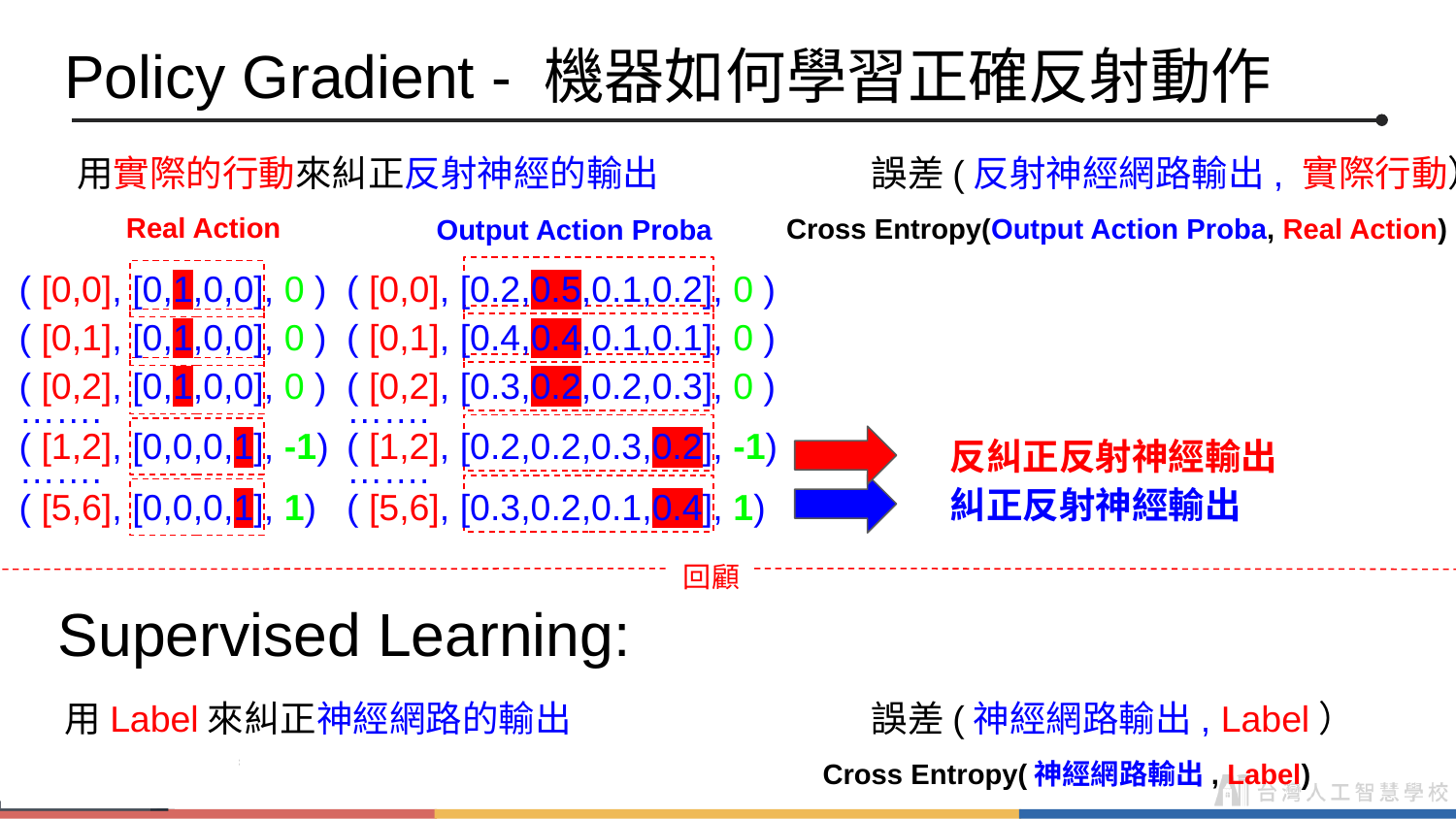

Policy Gradient - 機器如何學習正確反射動作
誤差(反射神經網路輸出, 實際行動）
Cross Entropy(Output Action Proba, Real Action)
用實際的行動來糾正反射神經的輸出
            Real Action
            Output Action Proba
( [0,0], [0,1,0,0], 0 )
( [0,0], [0.2,0.5,0.1,0.2], 0 )

( [0,1], [0,1,0,0], 0 )
( [0,1], [0.4,0.4,0.1,0.1], 0 )

( [0,2], [0,1,0,0], 0 )
( [0,2], [0.3,0.2,0.2,0.3], 0 )

…….
…….
( [1,2], [0,0,0,1], -1)
( [1,2], [0.2,0.2,0.3,0.2], -1)

反糾正反射神經輸出

…….
…….
糾正反射神經輸出

( [5,6], [0,0,0,1], 1)
( [5,6], [0.3,0.2,0.1,0.4], 1)

回顧
Supervised Learning:
用Label來糾正神經網路的輸出

誤差(神經網路輸出, Label）
Cross Entropy(神經網路輸出, Label)